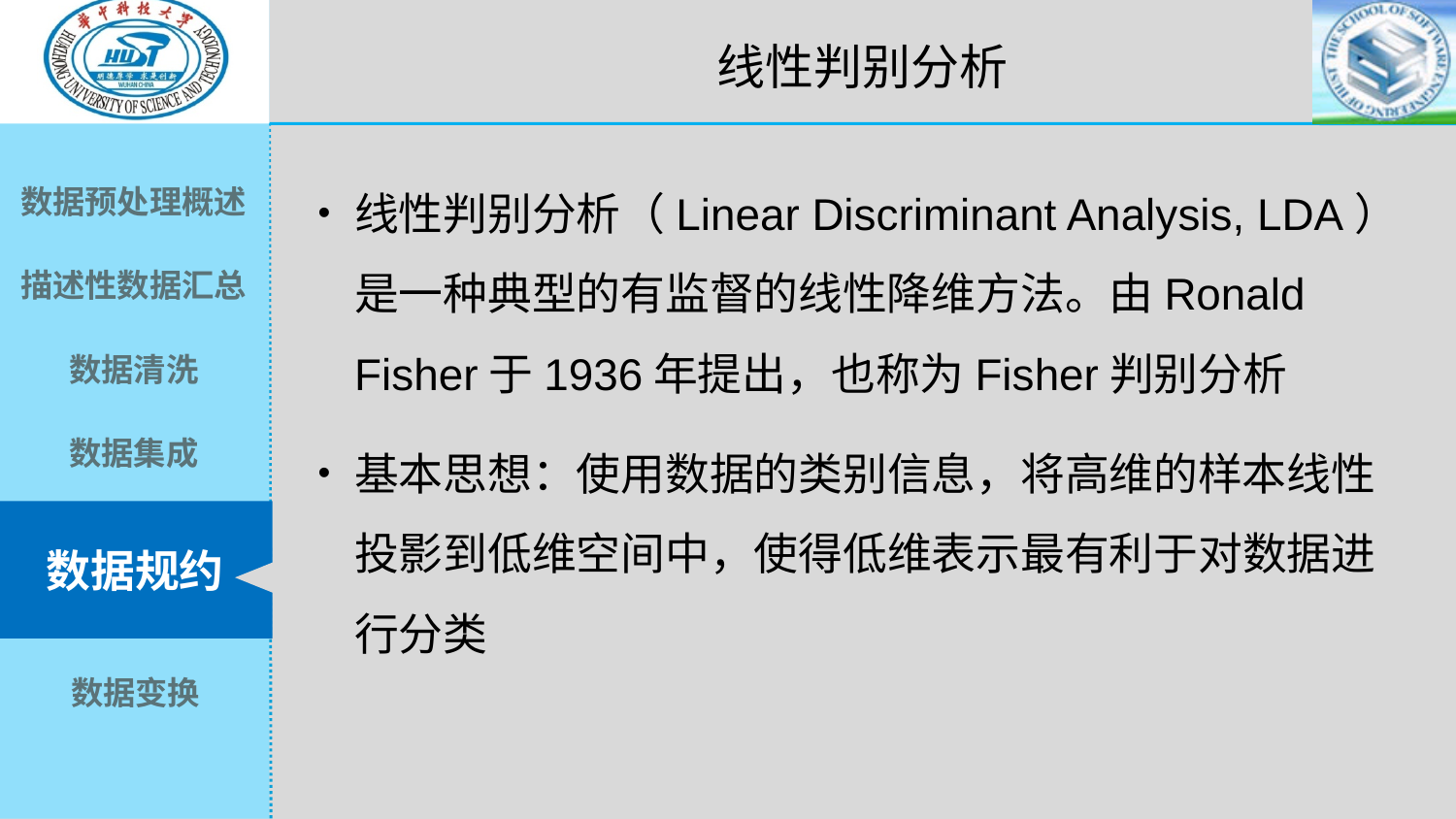

线性判别分析
线性判别分析（Linear Discriminant Analysis, LDA）是一种典型的有监督的线性降维方法。由Ronald Fisher于1936年提出，也称为Fisher判别分析
基本思想：使用数据的类别信息，将高维的样本线性投影到低维空间中，使得低维表示最有利于对数据进行分类